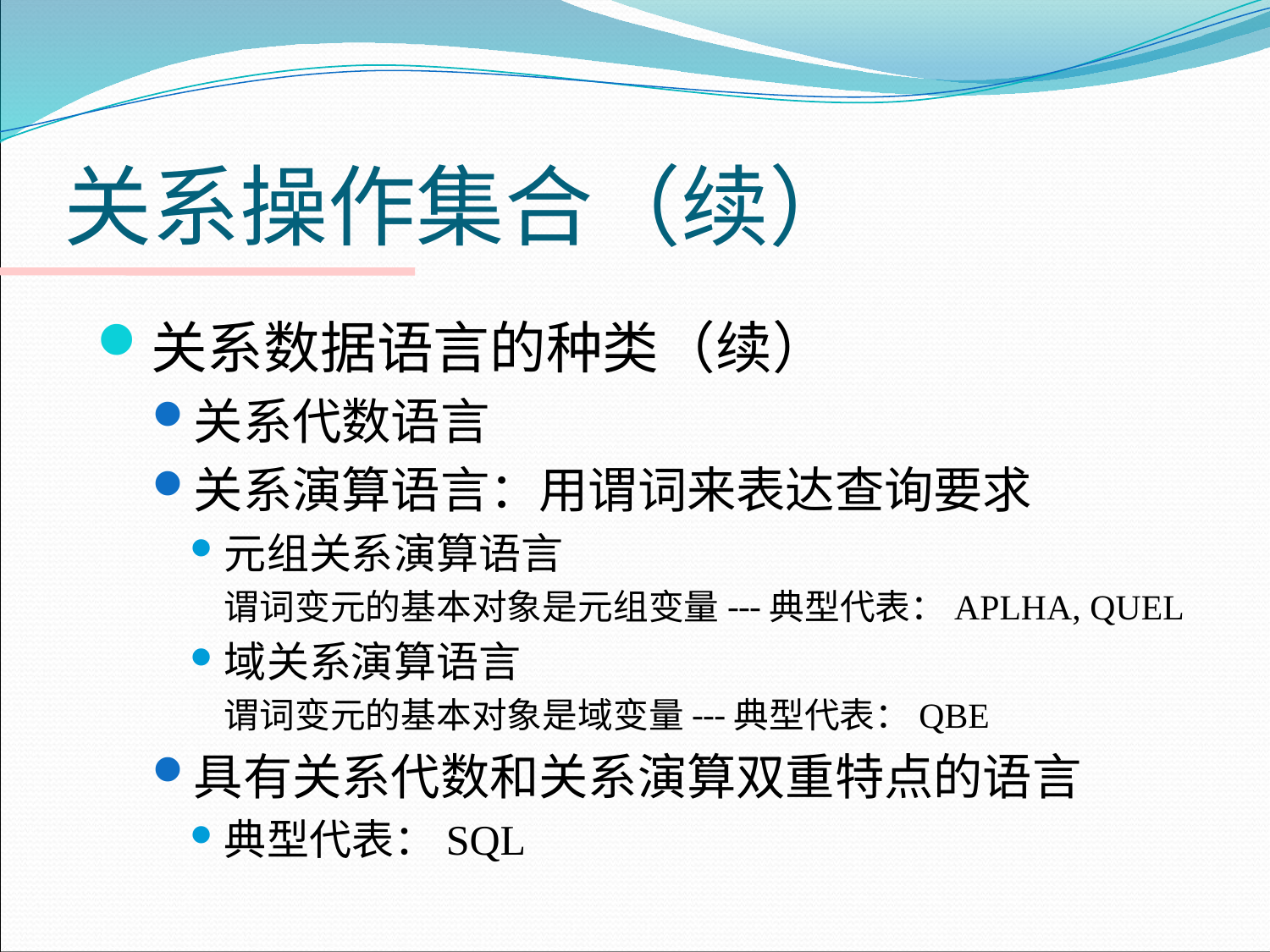

# 关系操作集合（续）
关系数据语言的种类（续）
关系代数语言
关系演算语言：用谓词来表达查询要求
元组关系演算语言
	谓词变元的基本对象是元组变量---典型代表：APLHA, QUEL
域关系演算语言
	谓词变元的基本对象是域变量---典型代表：QBE
具有关系代数和关系演算双重特点的语言
典型代表：SQL

105